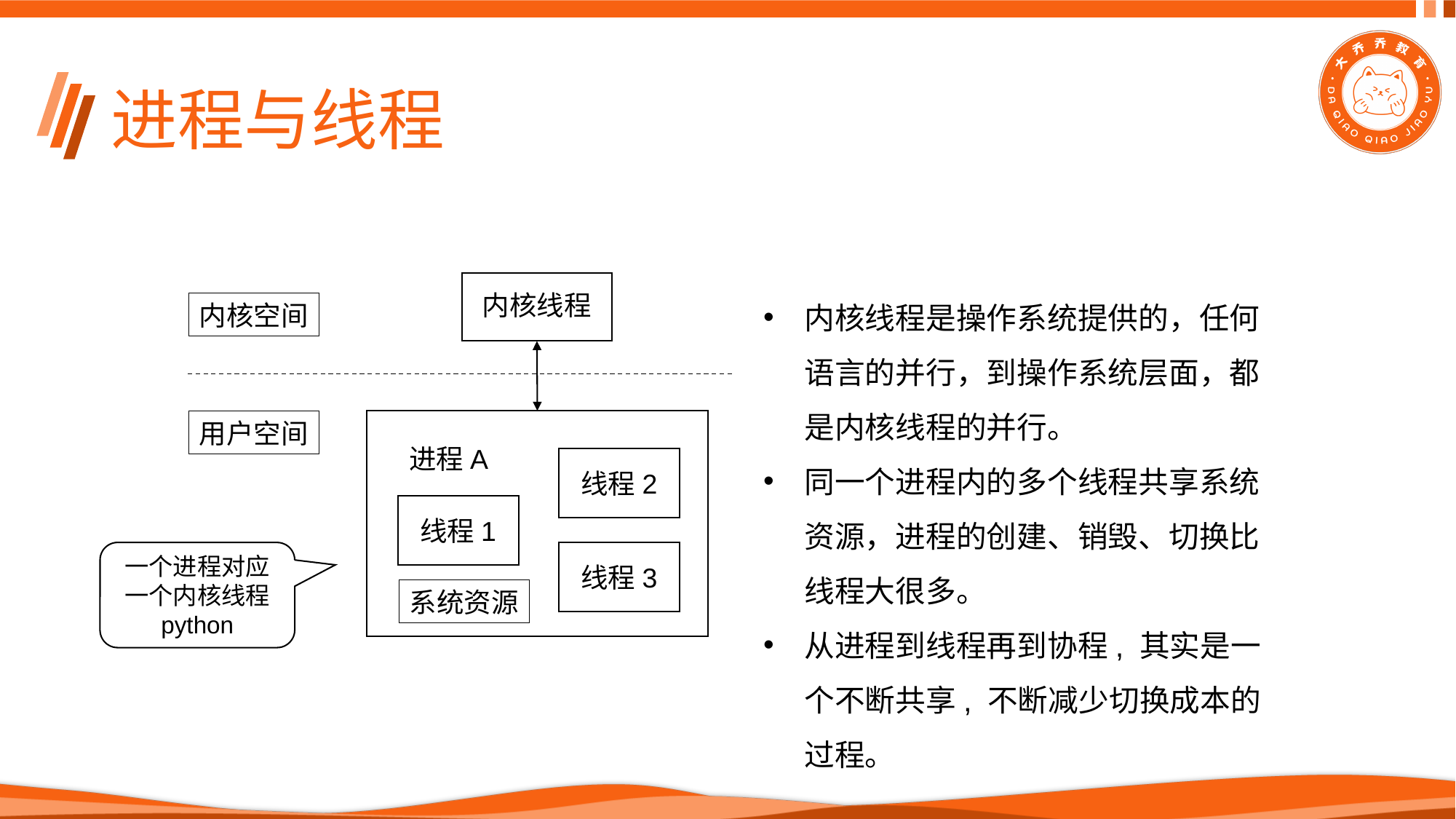

# 进程与线程
内核线程
内核线程是操作系统提供的，任何语言的并行，到操作系统层面，都是内核线程的并行。
同一个进程内的多个线程共享系统资源，进程的创建、销毁、切换比线程大很多。
从进程到线程再到协程, 其实是一个不断共享, 不断减少切换成本的过程。
内核空间
用户空间
    进程A

线程2
线程1
一个进程对应一个内核线程
python
线程3
系统资源